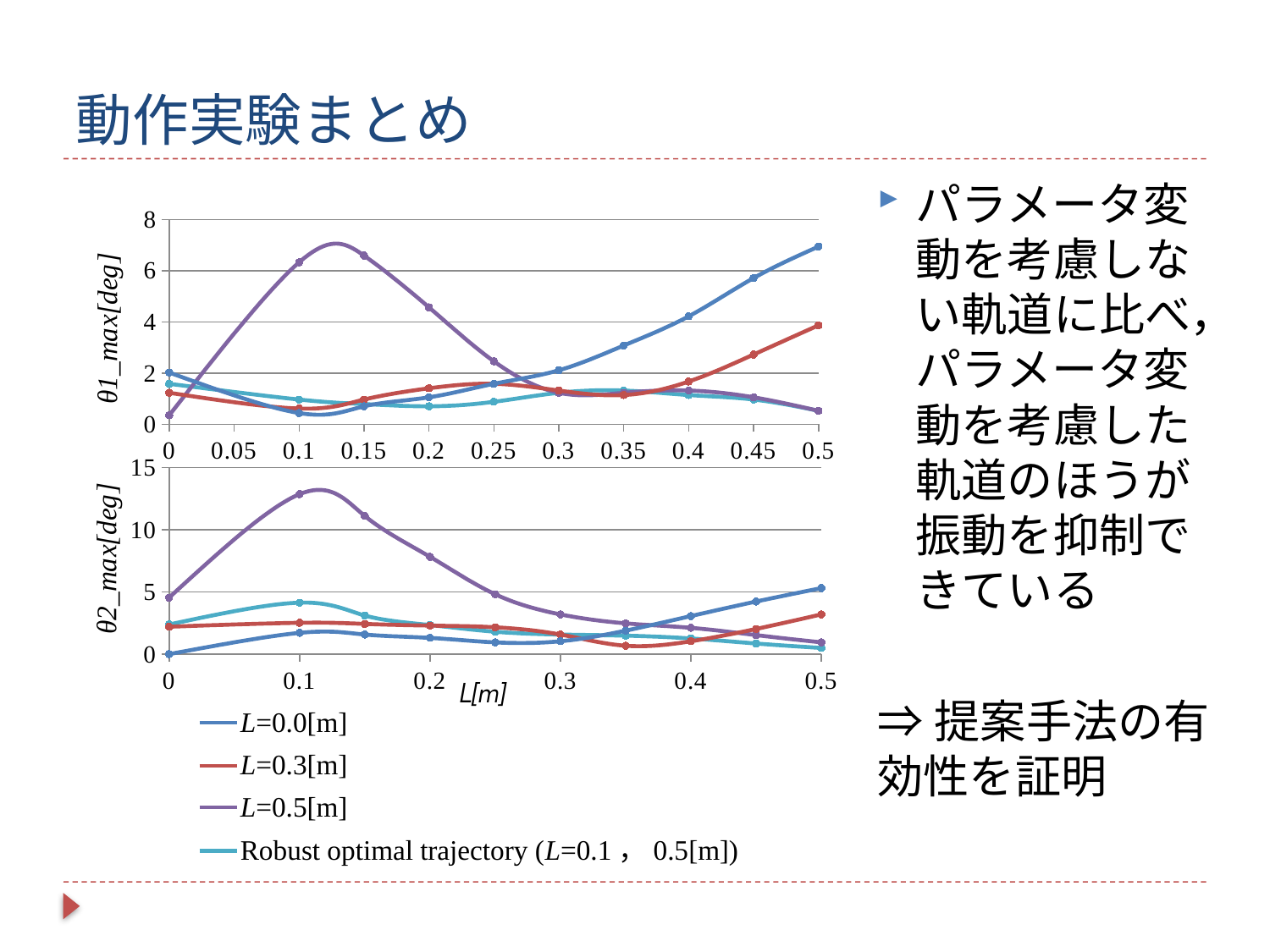

# 動作実験まとめ
パラメータ変動を考慮しない軌道に比べ，パラメータ変動を考慮した軌道のほうが振動を抑制できている

⇒提案手法の有効性を証明

### Chart

| Category | L=0.1[m] | L=0.3[m] | L=0.5[m] | Robust optimal trajectory(L=0.1,0.5) |
|---|---|---|---|---|

### Chart

| Category | L=0.1[m] | L=0.3[m] | L=0.5[m] | Robust optimal trajectory(L=0.1,0.5) |
|---|---|---|---|---|
L=0.0[m]
L=0.3[m]
L=0.5[m]
Robust optimal trajectory (L=0.1，0.5[m])